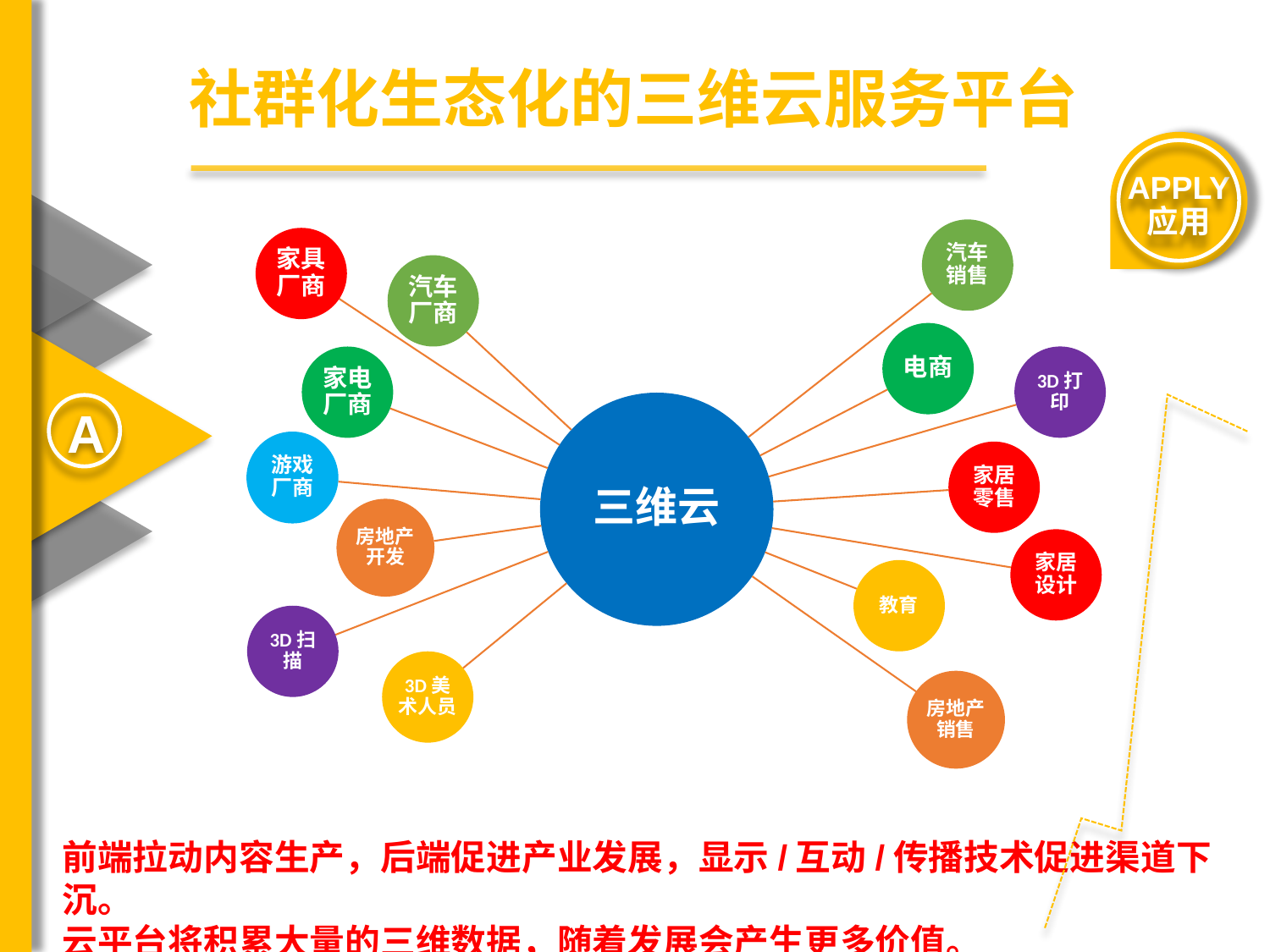

社群化生态化的三维云服务平台

APPLY
应用

三维云

汽车销售

电商

教育

3D打印

家电厂商

3D扫描

3D美术人员

家具厂商

汽车厂商

家居设计

游戏厂商

房地产开发

房地产销售

家居零售

A

前端拉动内容生产，后端促进产业发展，显示/互动/传播技术促进渠道下沉。
云平台将积累大量的三维数据，随着发展会产生更多价值。